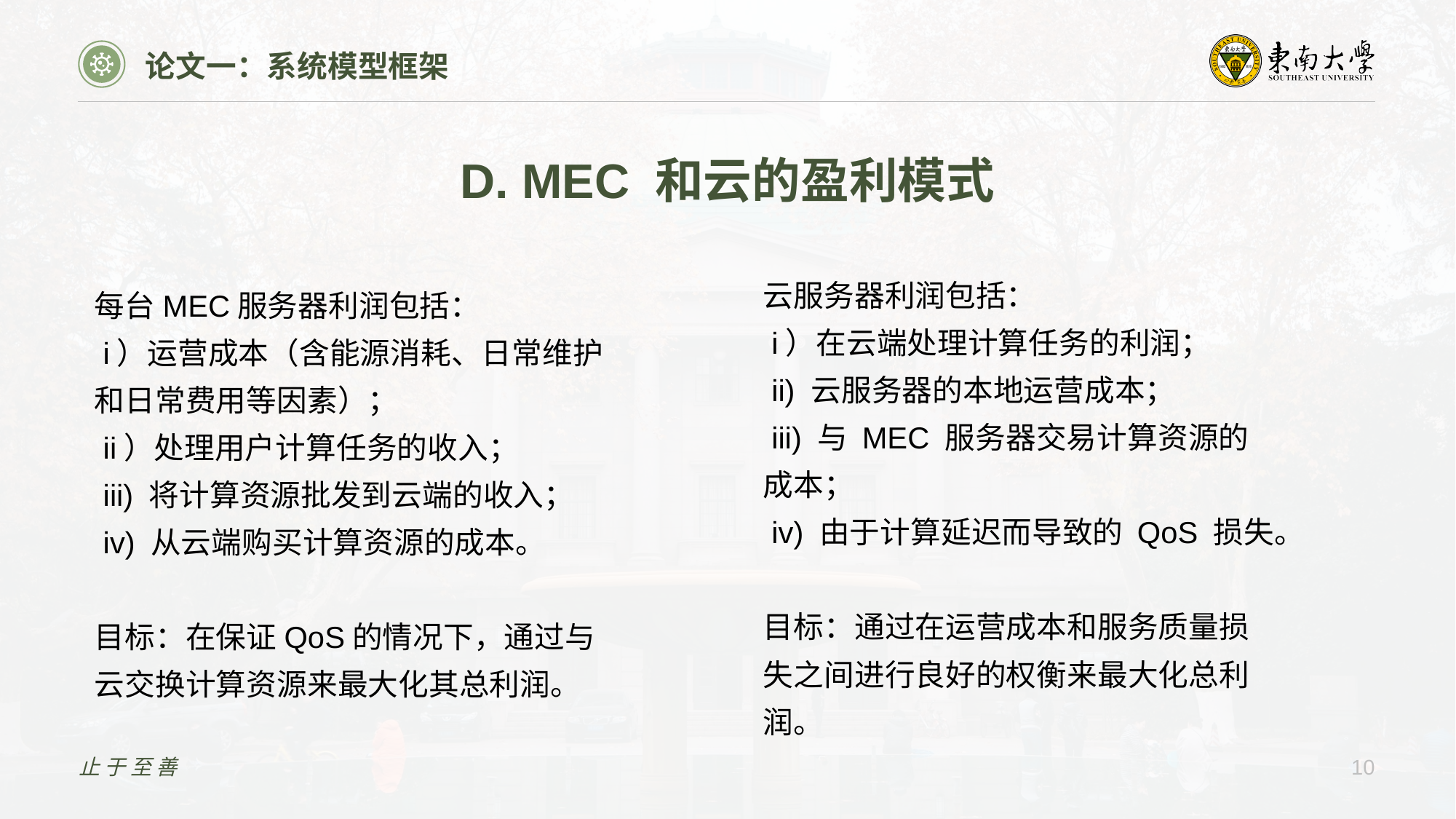

论文一：系统模型框架
D. MEC 和云的盈利模式
云服务器利润包括：
 i）在云端处理计算任务的利润；
 ii) 云服务器的本地运营成本；
 iii) 与 MEC 服务器交易计算资源的成本；
 iv) 由于计算延迟而导致的 QoS 损失。

目标：通过在运营成本和服务质量损失之间进行良好的权衡来最大化总利润。
每台MEC服务器利润包括：
 i）运营成本（含能源消耗、日常维护和日常费用等因素）；
 ii）处理用户计算任务的收入；
 iii) 将计算资源批发到云端的收入；
 iv) 从云端购买计算资源的成本。

目标：在保证QoS的情况下，通过与云交换计算资源来最大化其总利润。
止于至善
10